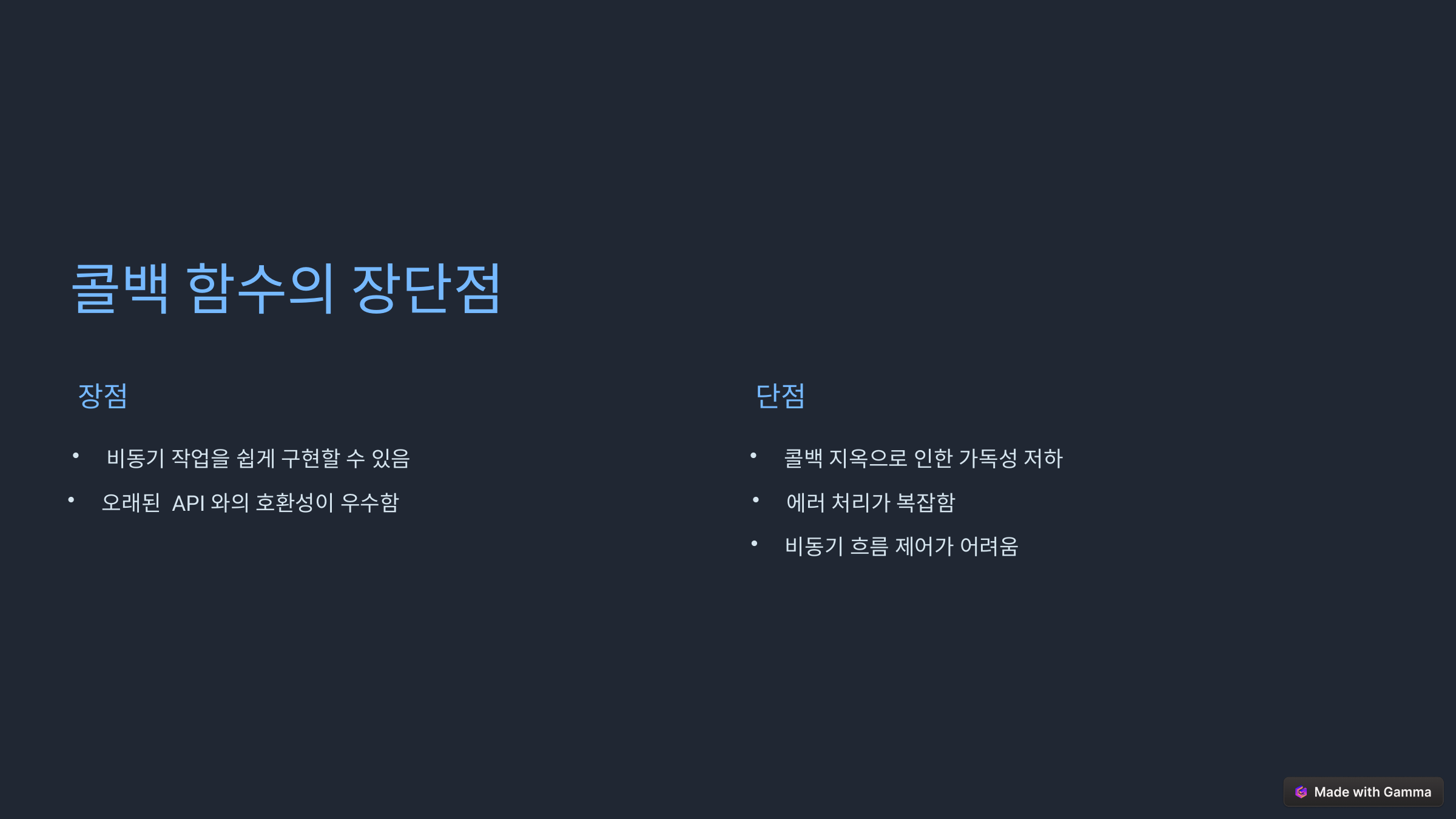

콜백 함수의 장단점
장점
단점
비동기 작업을 쉽게 구현할 수 있음
콜백 지옥으로 인한 가독성 저하
오래된 API와의 호환성이 우수함
에러 처리가 복잡함
비동기 흐름 제어가 어려움